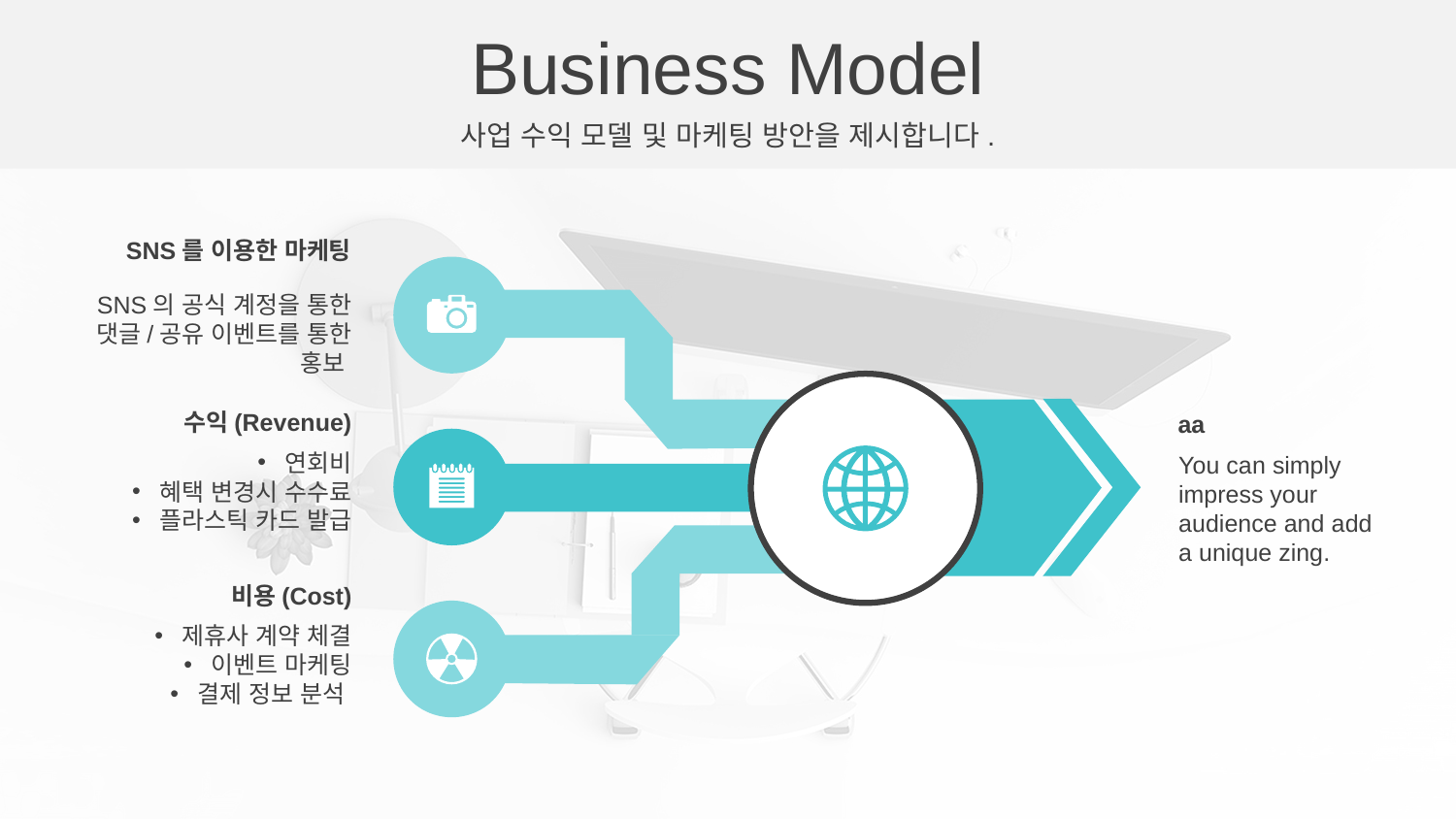

Business Model
사업 수익 모델 및 마케팅 방안을 제시합니다.
SNS를 이용한 마케팅
SNS의 공식 계정을 통한 댓글/공유 이벤트를 통한 홍보

수익(Revenue)
연회비
혜택 변경시 수수료
플라스틱 카드 발급

aa
You can simply impress your audience and add a unique zing.

비용(Cost)
제휴사 계약 체결
이벤트 마케팅
결제 정보 분석